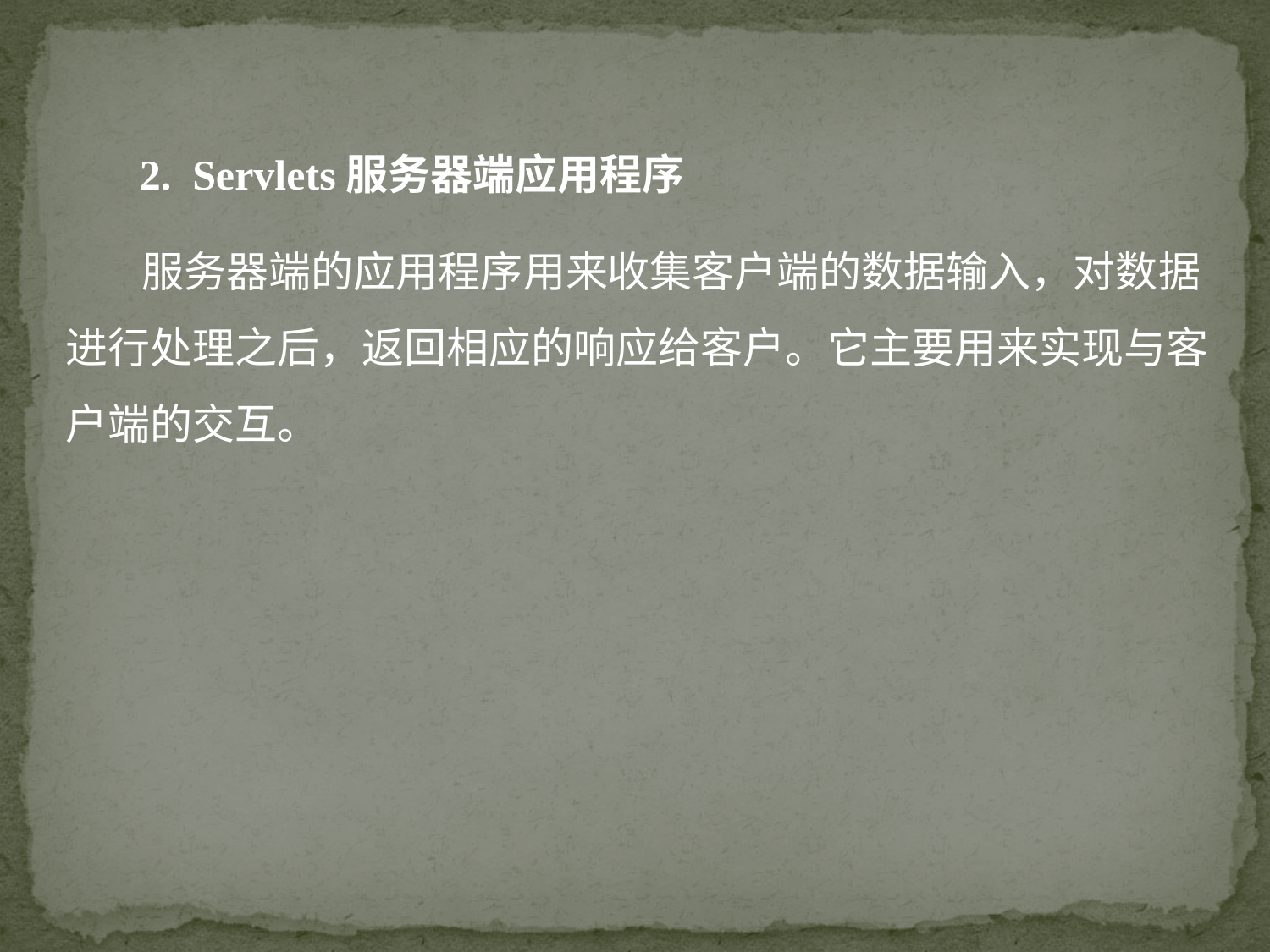

2.  Servlets服务器端应用程序
       服务器端的应用程序用来收集客户端的数据输入，对数据进行处理之后，返回相应的响应给客户。它主要用来实现与客户端的交互。